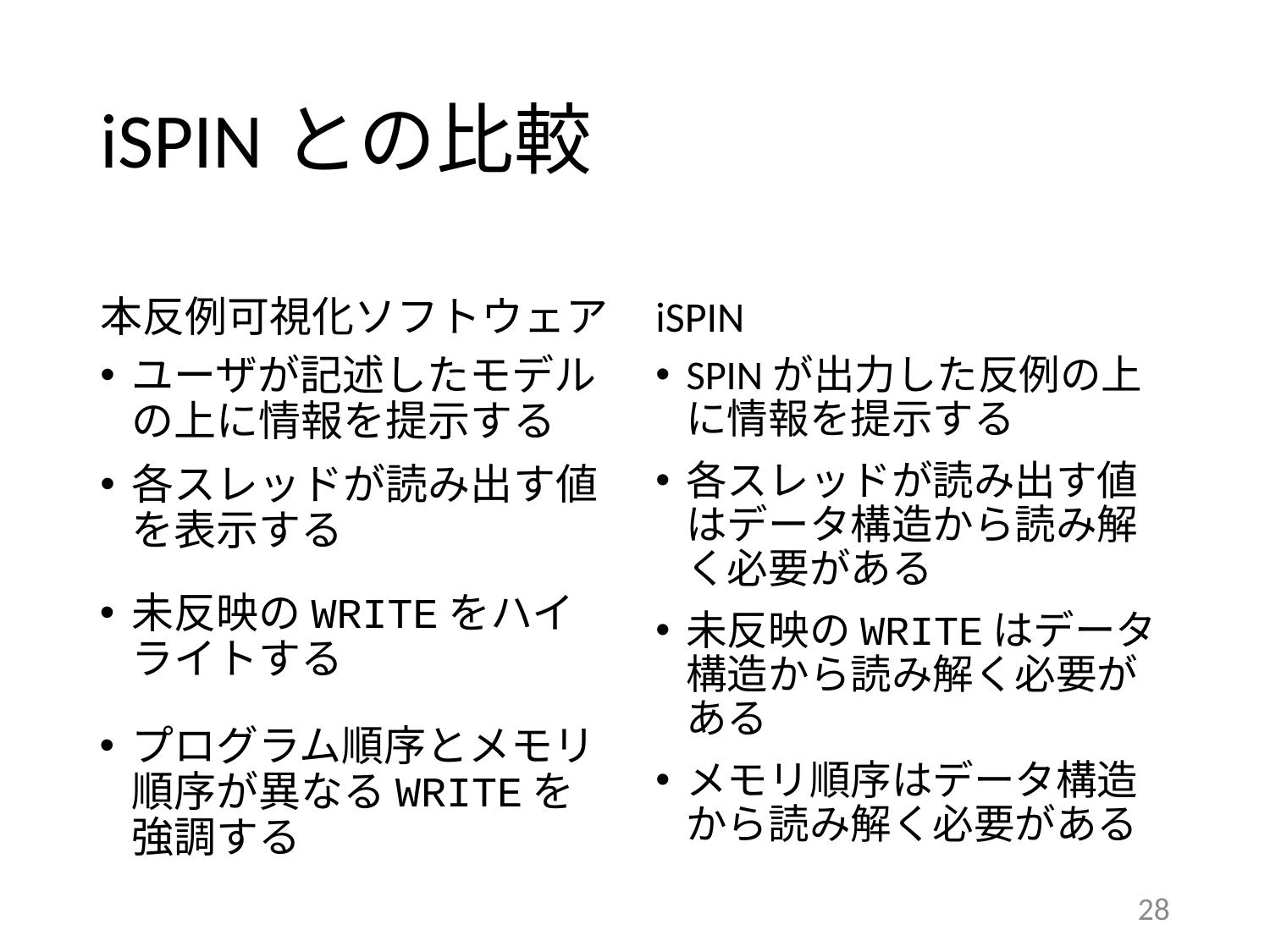

# iSPINとの比較
本反例可視化ソフトウェア
iSPIN
ユーザが記述したモデルの上に情報を提示する
各スレッドが読み出す値を表示する
SPINが出力した反例の上に情報を提示する
各スレッドが読み出す値はデータ構造から読み解く必要がある
未反映のWRITEはデータ構造から読み解く必要がある
メモリ順序はデータ構造から読み解く必要がある
未反映のWRITEをハイライトする
プログラム順序とメモリ順序が異なるWRITEを強調する
28